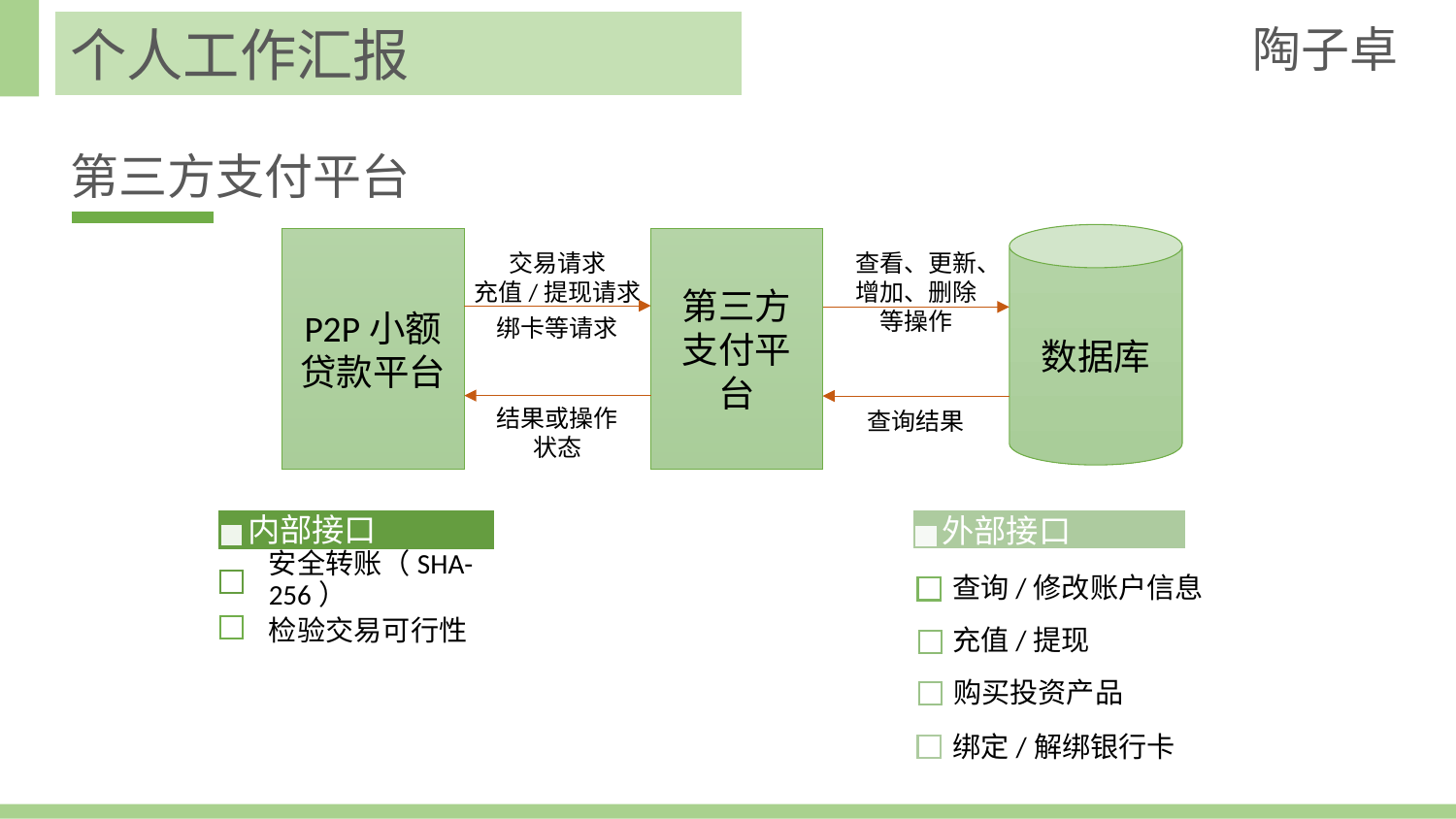

陶子卓
个人工作汇报
第三方支付平台
数据库
第三方支付平台
P2P小额贷款平台
交易请求
充值/提现请求
查看、更新、增加、删除等操作
绑卡等请求
结果或操作状态
查询结果
内部接口
安全转账（SHA-256）
检验交易可行性
外部接口
查询/修改账户信息
充值/提现
购买投资产品
绑定/解绑银行卡